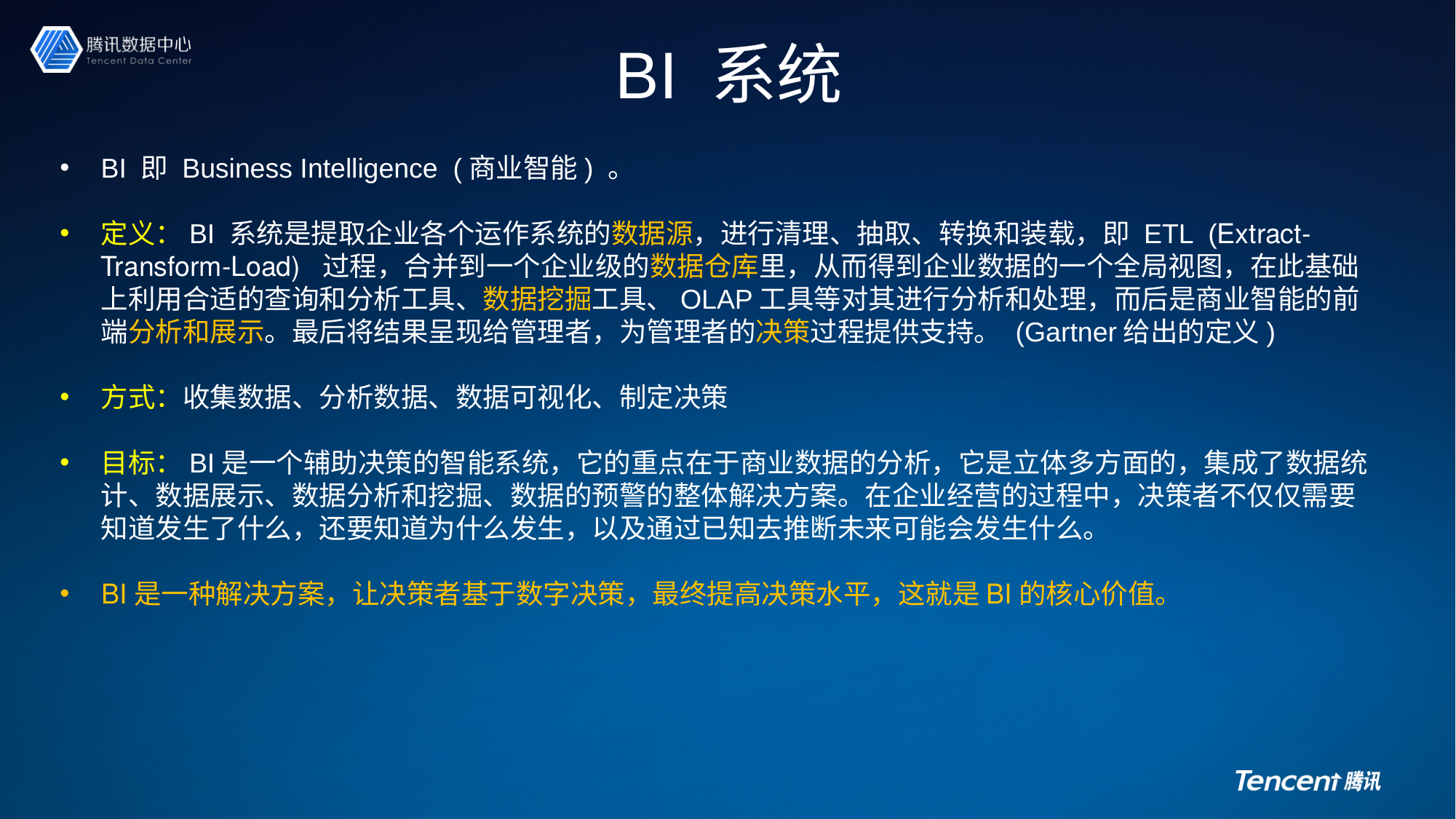

# BI 系统
BI 即 Business Intelligence  (商业智能) 。

定义：BI 系统是提取企业各个运作系统的数据源，进行清理、抽取、转换和装载，即 ETL  (Extract-Transform-Load)  过程，合并到一个企业级的数据仓库里，从而得到企业数据的一个全局视图，在此基础上利用合适的查询和分析工具、数据挖掘工具、OLAP工具等对其进行分析和处理，而后是商业智能的前端分析和展示。最后将结果呈现给管理者，为管理者的决策过程提供支持。 (Gartner给出的定义)

方式：收集数据、分析数据、数据可视化、制定决策

目标：BI是一个辅助决策的智能系统，它的重点在于商业数据的分析，它是立体多方面的，集成了数据统计、数据展示、数据分析和挖掘、数据的预警的整体解决方案。在企业经营的过程中，决策者不仅仅需要知道发生了什么，还要知道为什么发生，以及通过已知去推断未来可能会发生什么。

 BI是一种解决方案，让决策者基于数字决策，最终提高决策水平，这就是BI的核心价值。